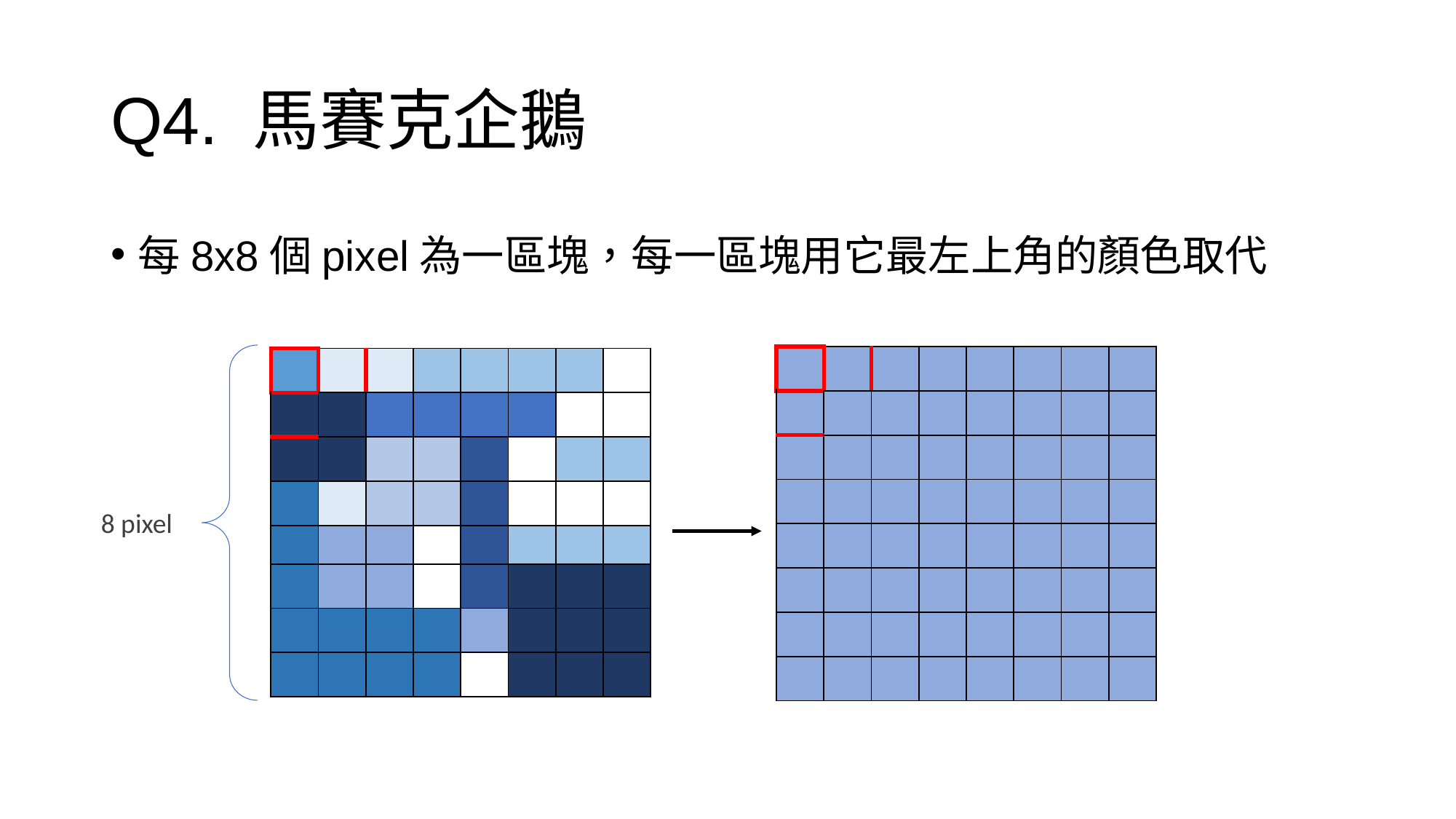

# Q4. 馬賽克企鵝
每8x8個pixel為一區塊，每一區塊用它最左上角的顏色取代

|  |  |  |  |  |  |  |  |
| --- | --- | --- | --- | --- | --- | --- | --- |
|  |  |  |  |  |  |  |  |
|  |  |  |  |  |  |  |  |
|  |  |  |  |  |  |  |  |
|  |  |  |  |  |  |  |  |
|  |  |  |  |  |  |  |  |
|  |  |  |  |  |  |  |  |
|  |  |  |  |  |  |  |  |
|  |  |  |  |  |  |  |  |
| --- | --- | --- | --- | --- | --- | --- | --- |
|  |  |  |  |  |  |  |  |
|  |  |  |  |  |  |  |  |
|  |  |  |  |  |  |  |  |
|  |  |  |  |  |  |  |  |
|  |  |  |  |  |  |  |  |
|  |  |  |  |  |  |  |  |
|  |  |  |  |  |  |  |  |
8 pixel